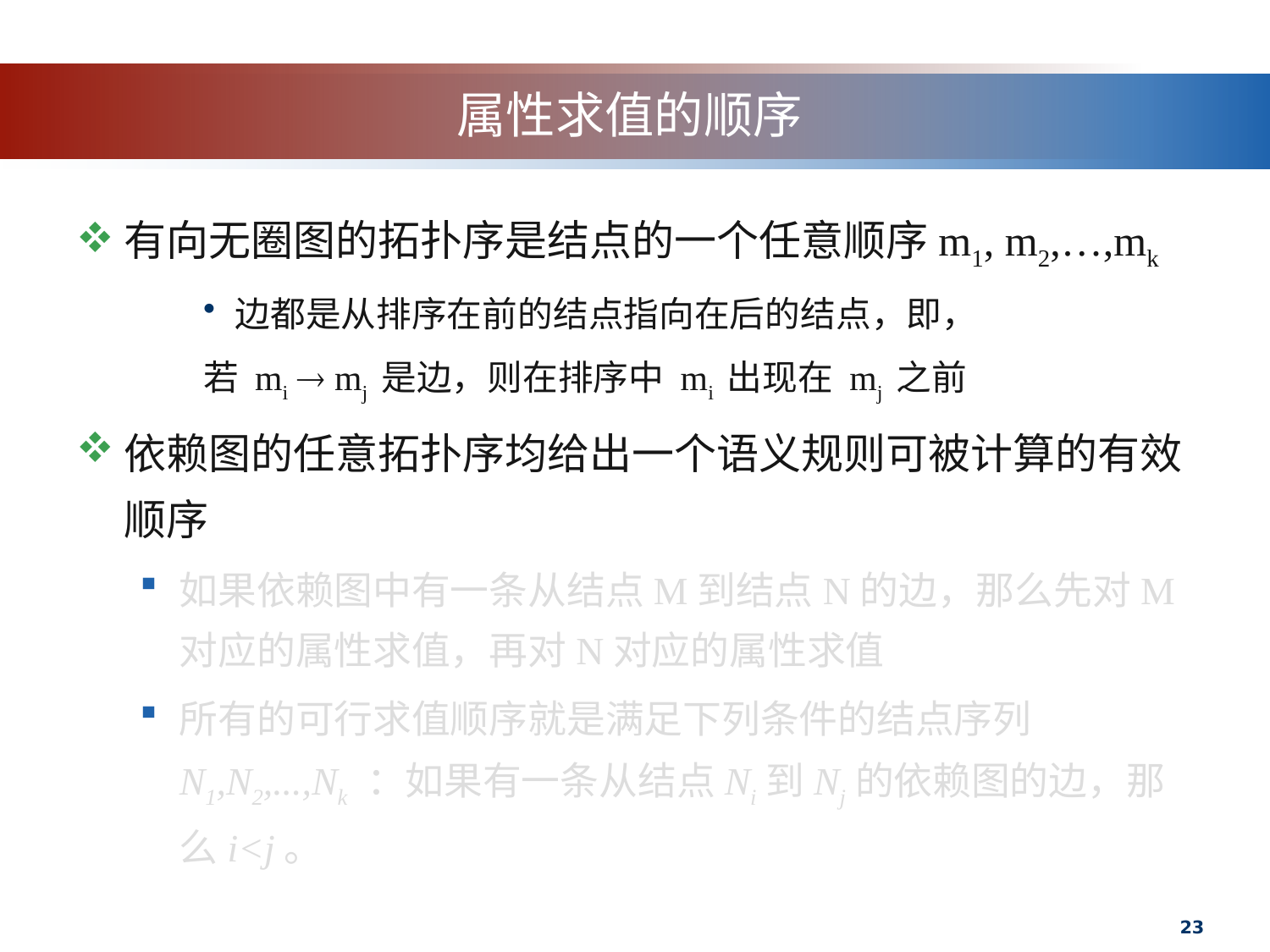

# 属性求值的顺序
有向无圈图的拓扑序是结点的一个任意顺序m1, m2,…,mk
边都是从排序在前的结点指向在后的结点，即，
若 mi → mj 是边，则在排序中 mi 出现在 mj 之前
依赖图的任意拓扑序均给出一个语义规则可被计算的有效顺序
如果依赖图中有一条从结点M到结点N的边，那么先对M对应的属性求值，再对N对应的属性求值
所有的可行求值顺序就是满足下列条件的结点序列N1,N2,...,Nk ：如果有一条从结点Ni到Nj的依赖图的边，那么i<j。
23